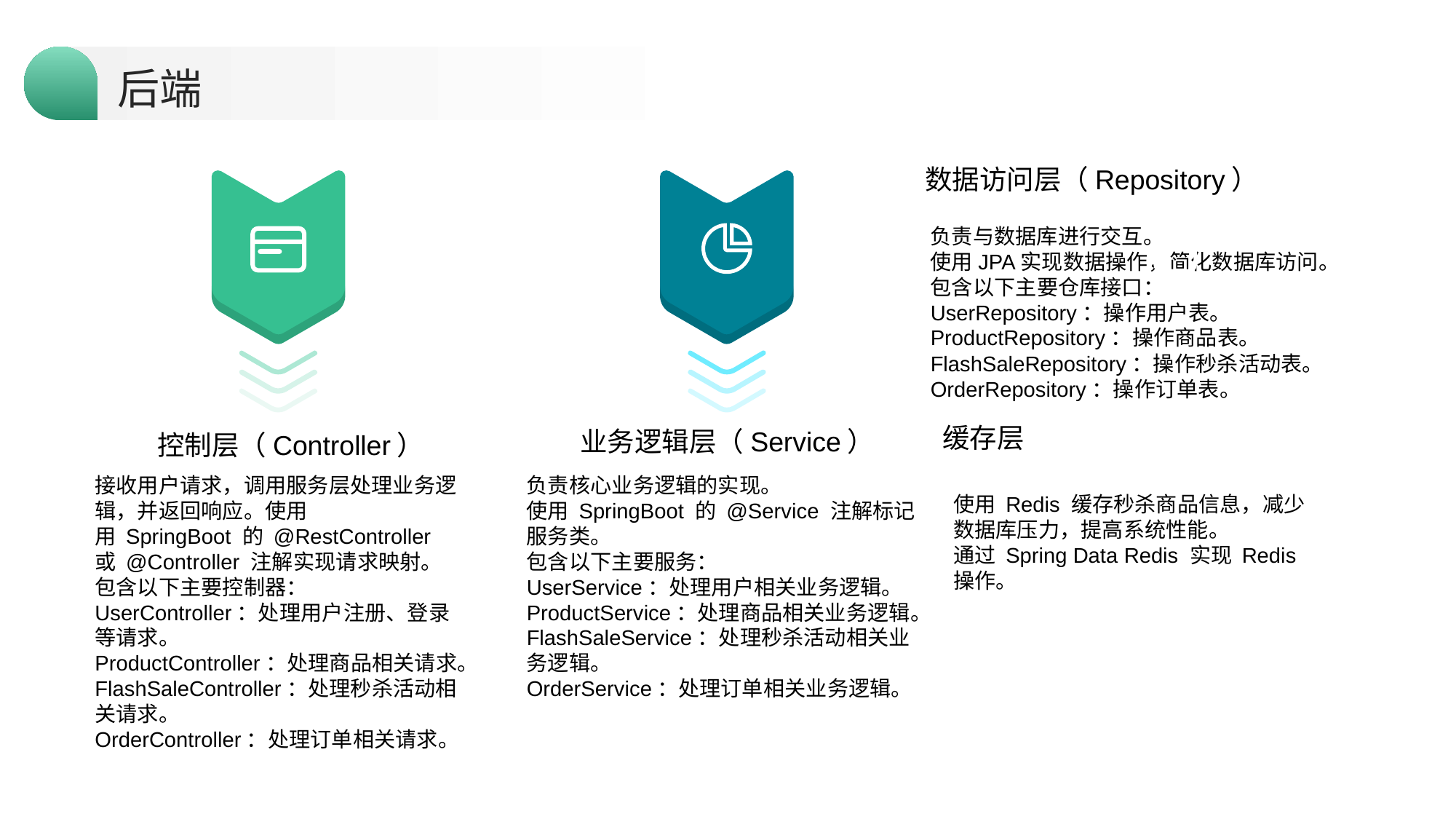

后端
数据访问层（Repository）

负责与数据库进行交互。
使用JPA实现数据操作，简化数据库访问。
包含以下主要仓库接口：
UserRepository：操作用户表。
ProductRepository：操作商品表。
FlashSaleRepository：操作秒杀活动表。
OrderRepository：操作订单表。

缓存层
业务逻辑层（Service）
控制层（Controller）
接收用户请求，调用服务层处理业务逻辑，并返回响应。使用用 SpringBoot 的 @RestController 或 @Controller 注解实现请求映射。
包含以下主要控制器：
UserController：处理用户注册、登录等请求。
ProductController：处理商品相关请求。
FlashSaleController：处理秒杀活动相关请求。
OrderController：处理订单相关请求。
负责核心业务逻辑的实现。
使用 SpringBoot 的 @Service 注解标记服务类。
包含以下主要服务：
UserService：处理用户相关业务逻辑。
ProductService：处理商品相关业务逻辑。
FlashSaleService：处理秒杀活动相关业务逻辑。
OrderService：处理订单相关业务逻辑。
使用 Redis 缓存秒杀商品信息，减少数据库压力，提高系统性能。
通过 Spring Data Redis 实现 Redis 操作。